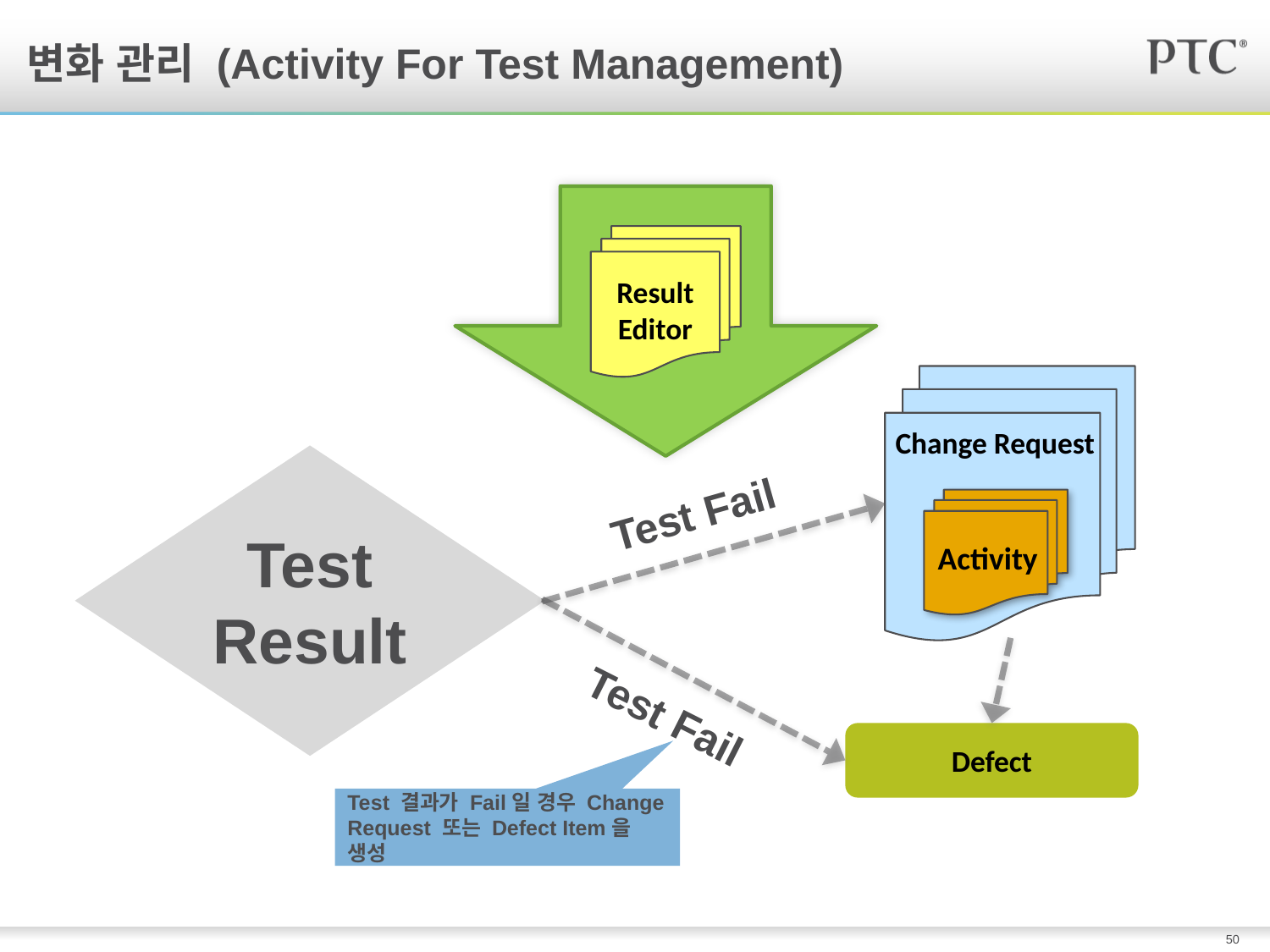

# 변화 관리 (Activity For Test Management)

Result
Editor

Change Request

Activity
Test Result
Test Fail
Test Fail
Defect
Test 결과가 Fail일 경우 Change Request 또는 Defect Item을 생성